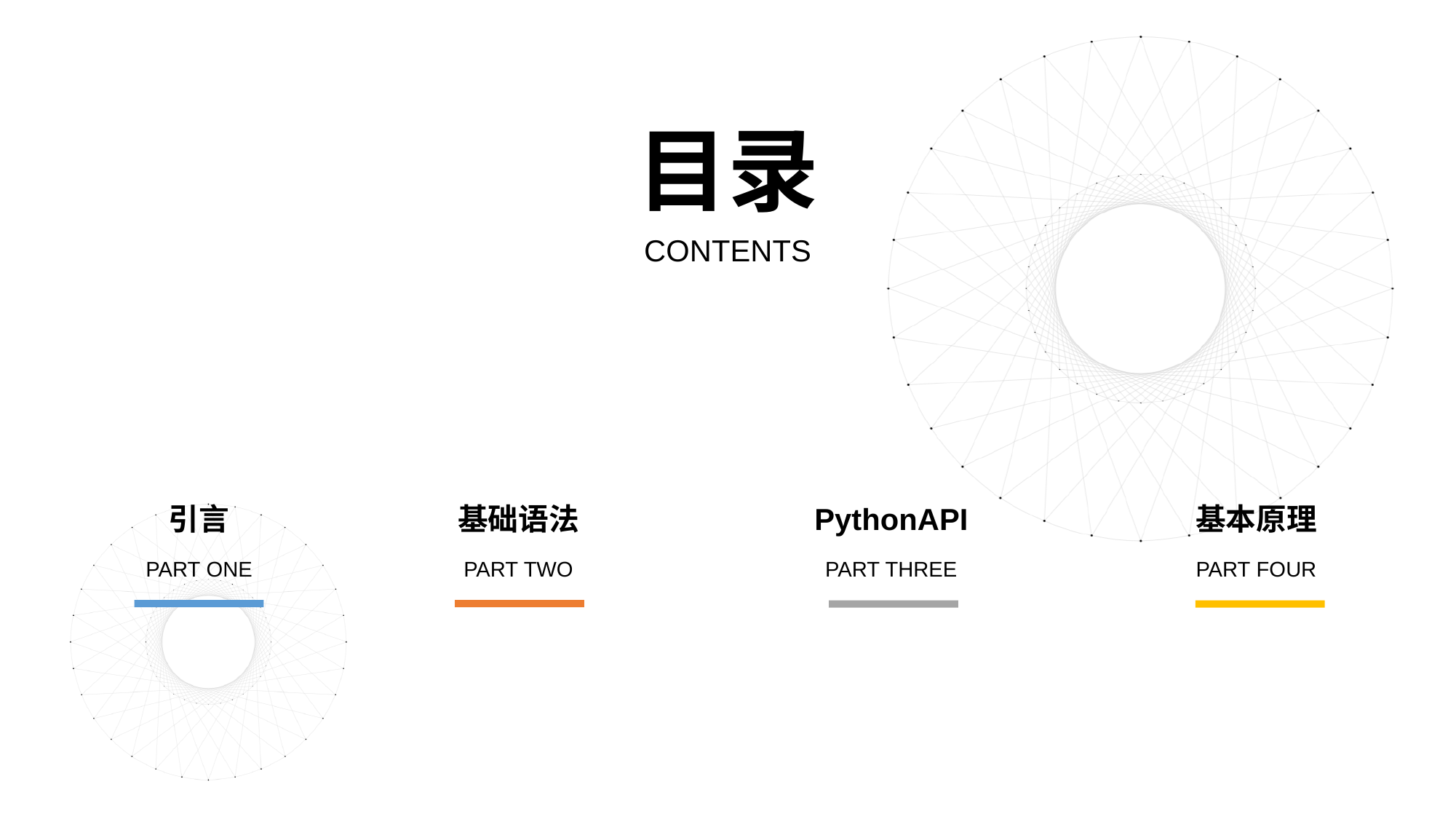

目录
CONTENTS
基础语法
引言
PythonAPI
基本原理
PART TWO
PART ONE
PART THREE
PART FOUR